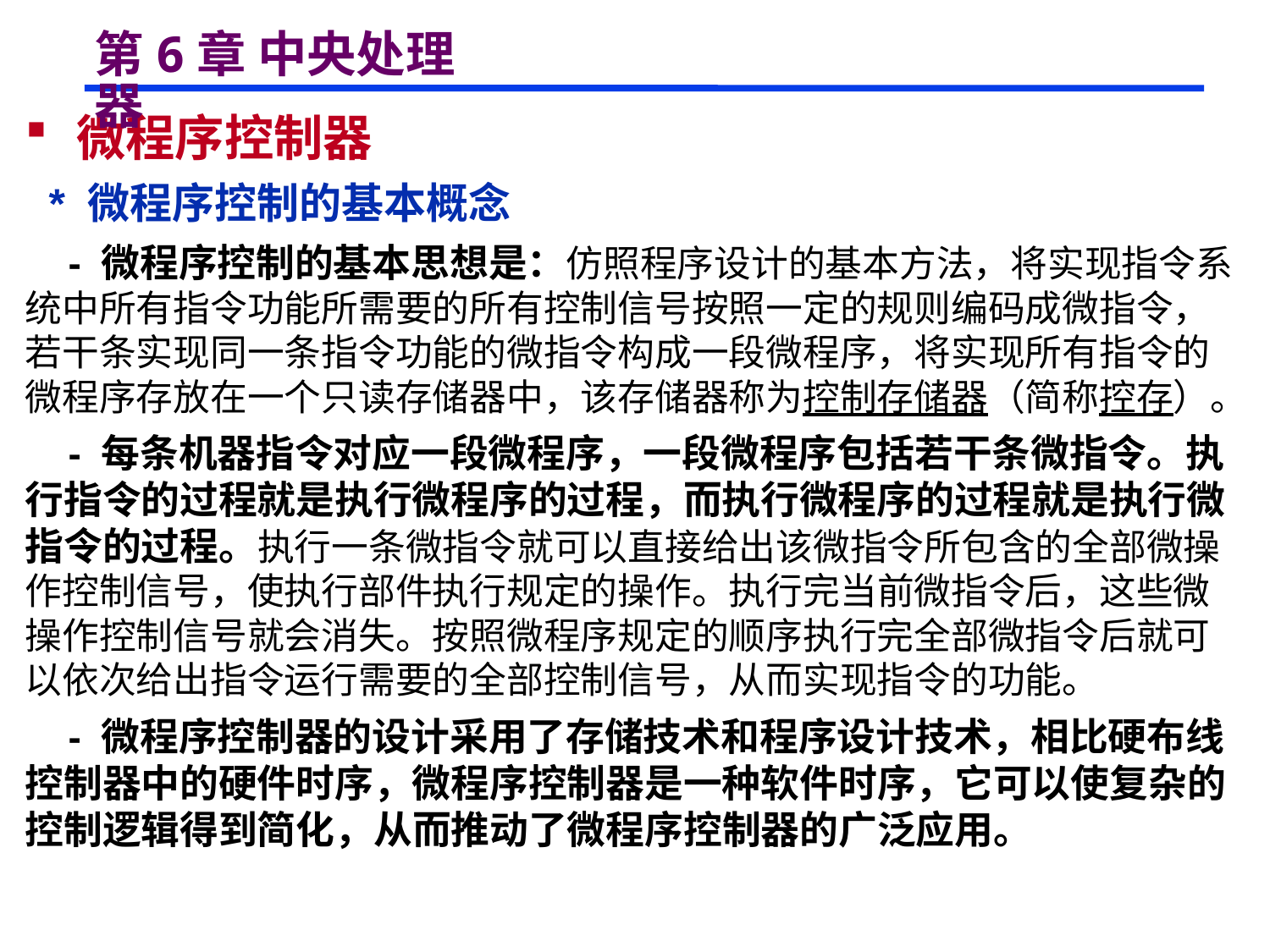

# 第6章 中央处理器
 微程序控制器
  * 微程序控制的基本概念
    - 微程序控制的基本思想是：仿照程序设计的基本方法，将实现指令系统中所有指令功能所需要的所有控制信号按照一定的规则编码成微指令，若干条实现同一条指令功能的微指令构成一段微程序，将实现所有指令的微程序存放在一个只读存储器中，该存储器称为控制存储器（简称控存）。
    - 每条机器指令对应一段微程序，一段微程序包括若干条微指令。执行指令的过程就是执行微程序的过程，而执行微程序的过程就是执行微指令的过程。执行一条微指令就可以直接给出该微指令所包含的全部微操作控制信号，使执行部件执行规定的操作。执行完当前微指令后，这些微操作控制信号就会消失。按照微程序规定的顺序执行完全部微指令后就可以依次给出指令运行需要的全部控制信号，从而实现指令的功能。
    - 微程序控制器的设计采用了存储技术和程序设计技术，相比硬布线控制器中的硬件时序，微程序控制器是一种软件时序，它可以使复杂的控制逻辑得到简化，从而推动了微程序控制器的广泛应用。